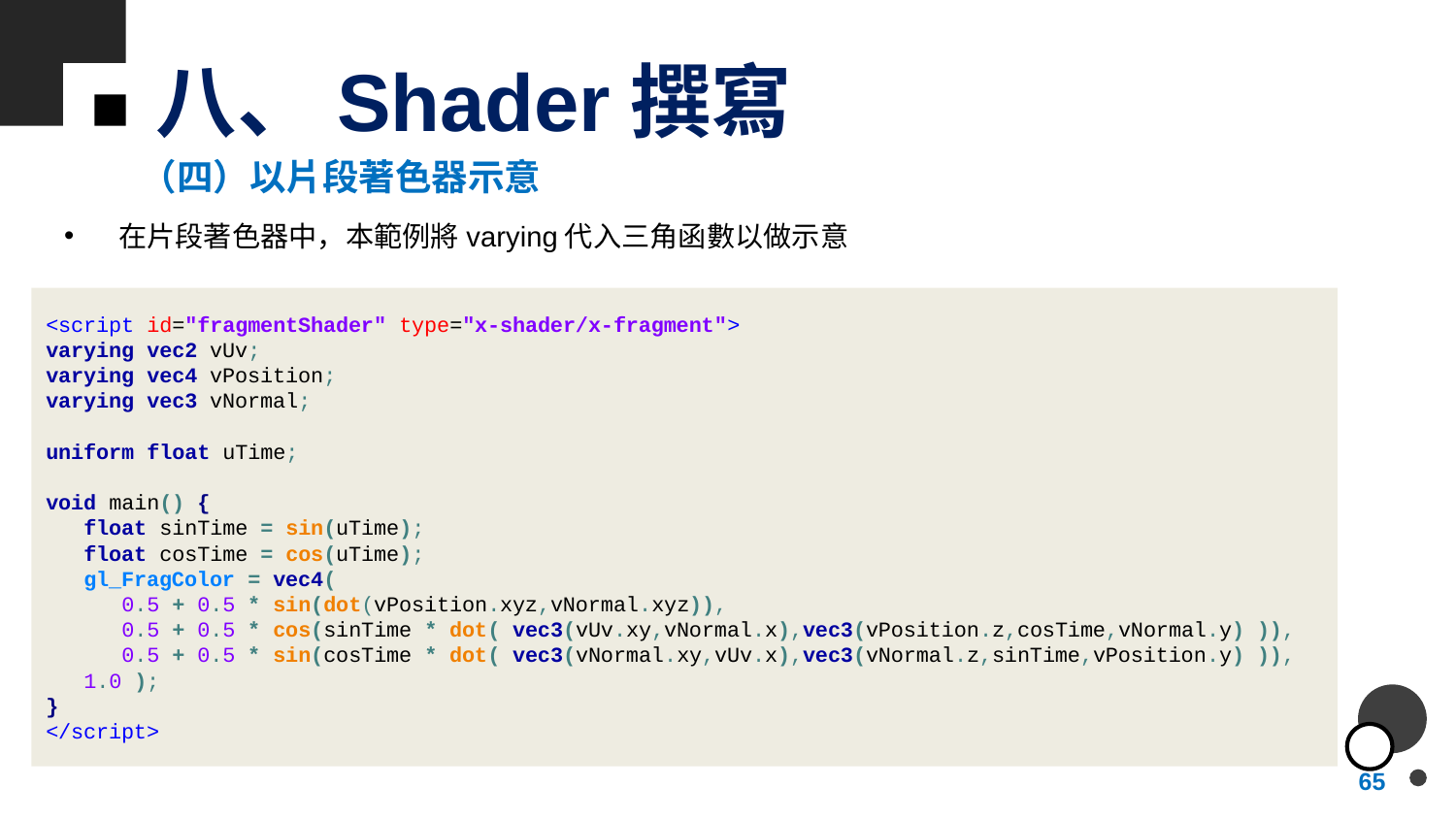

# 八、Shader撰寫
（四）以片段著色器示意
在片段著色器中，本範例將varying代入三角函數以做示意
<script id="fragmentShader" type="x-shader/x-fragment">
varying vec2 vUv;
varying vec4 vPosition;
varying vec3 vNormal;

uniform float uTime;

void main() {
   float sinTime = sin(uTime);
   float cosTime = cos(uTime);
   gl_FragColor = vec4(
      0.5 + 0.5 * sin(dot(vPosition.xyz,vNormal.xyz)),
      0.5 + 0.5 * cos(sinTime * dot( vec3(vUv.xy,vNormal.x),vec3(vPosition.z,cosTime,vNormal.y) )),
      0.5 + 0.5 * sin(cosTime * dot( vec3(vNormal.xy,vUv.x),vec3(vNormal.z,sinTime,vPosition.y) )),
   1.0 );
}
</script>

65